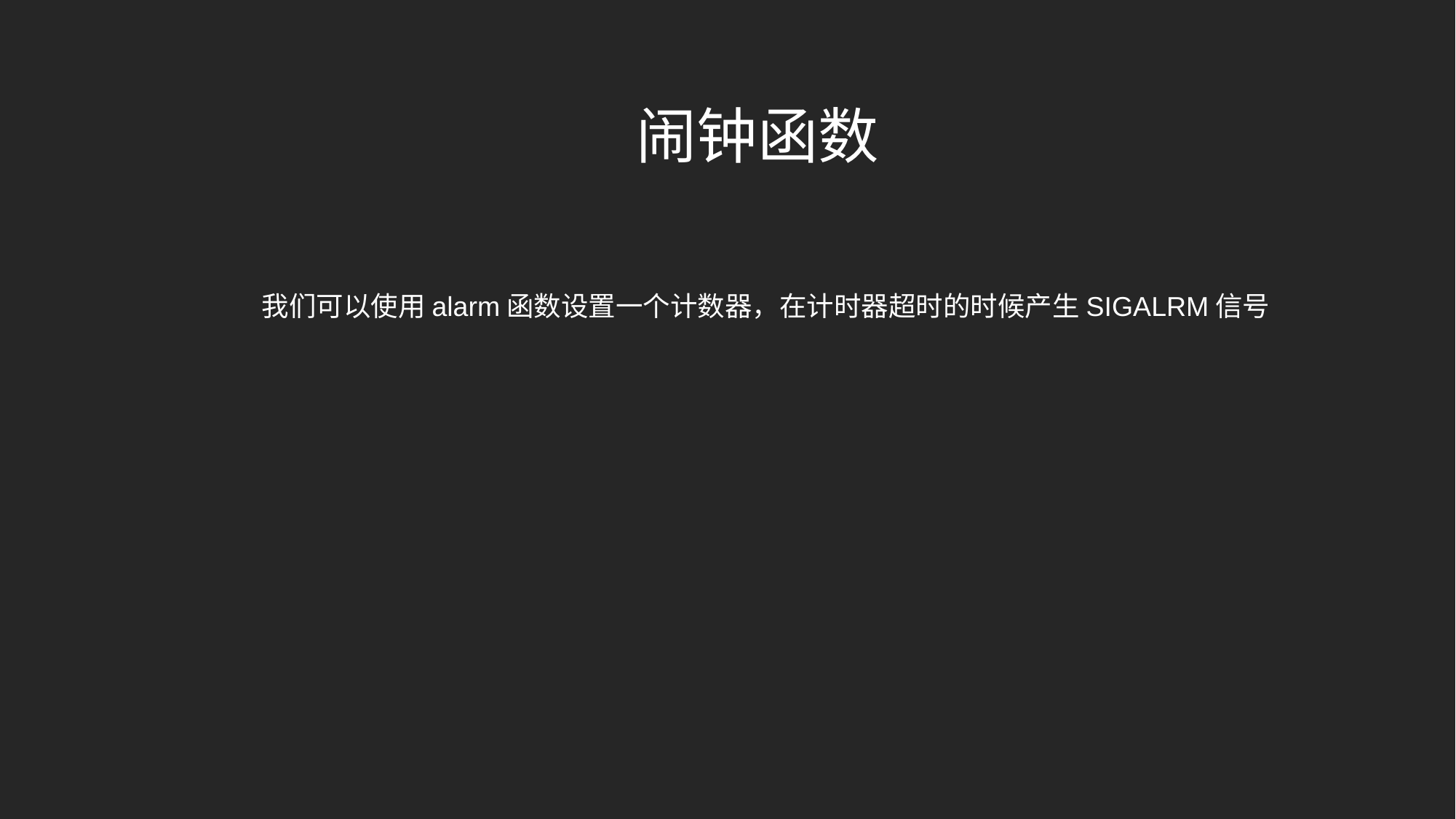

闹钟函数

我们可以使用alarm函数设置一个计数器，在计时器超时的时候产生SIGALRM信号